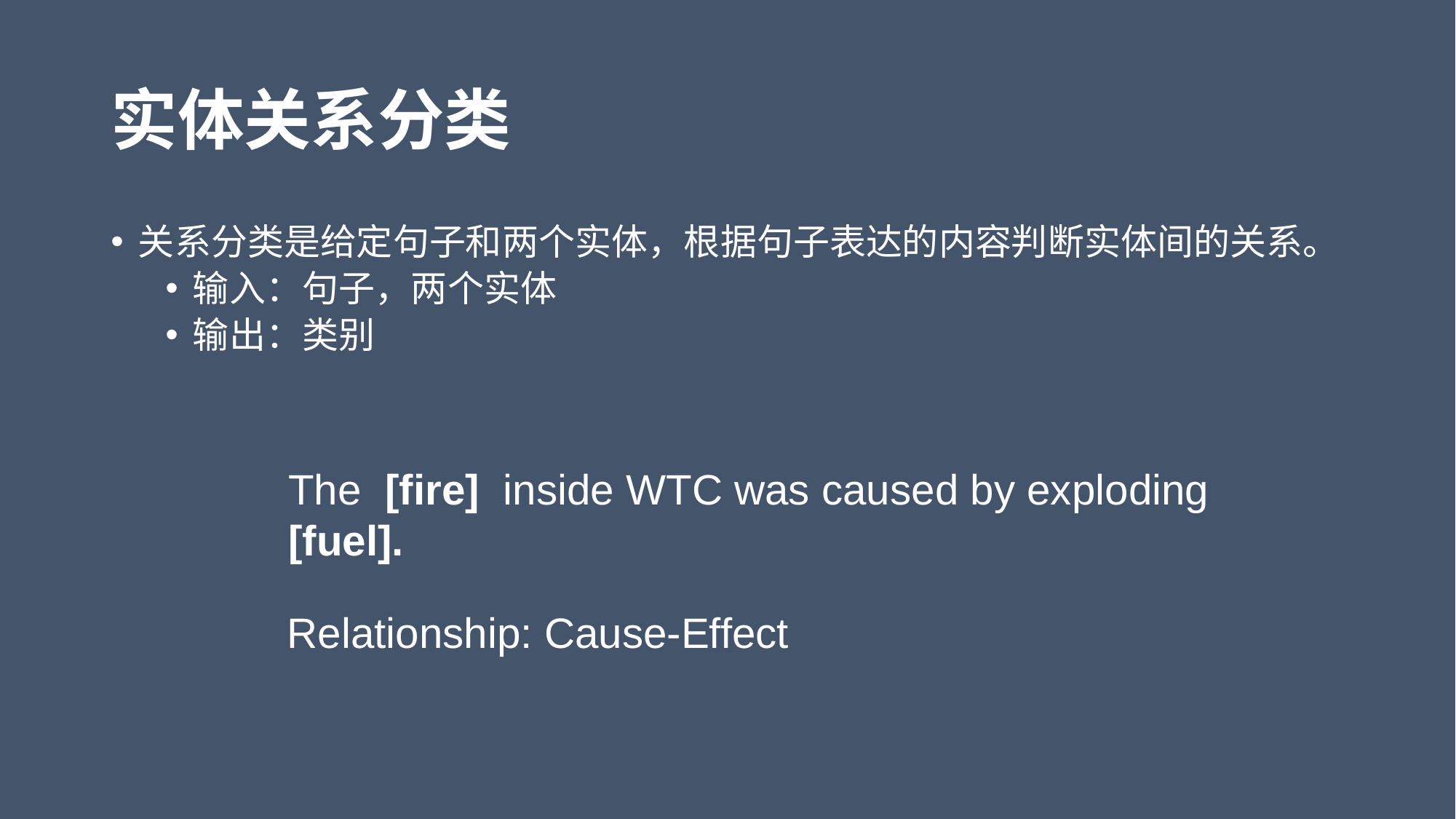

# 实体关系分类
关系分类是给定句子和两个实体，根据句子表达的内容判断实体间的关系。
输入：句子，两个实体
输出：类别
The  [fire]  inside WTC was caused by exploding [fuel].
Relationship: Cause-Effect